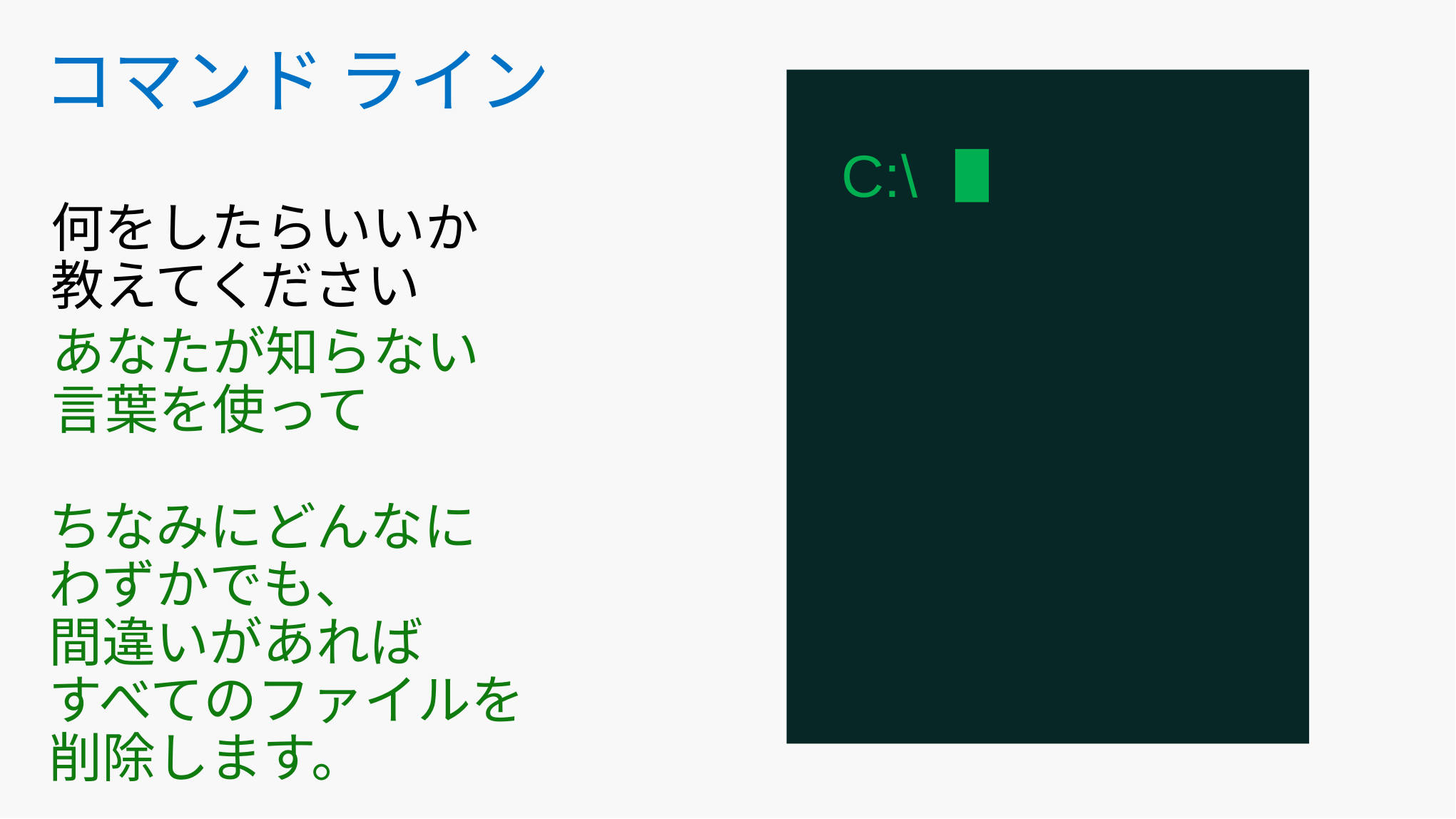

# コマンド ライン

C:\

何をしたらいいか
教えてください
あなたが知らない
言葉を使って
ちなみにどんなに
わずかでも、
間違いがあれば
すべてのファイルを削除します。